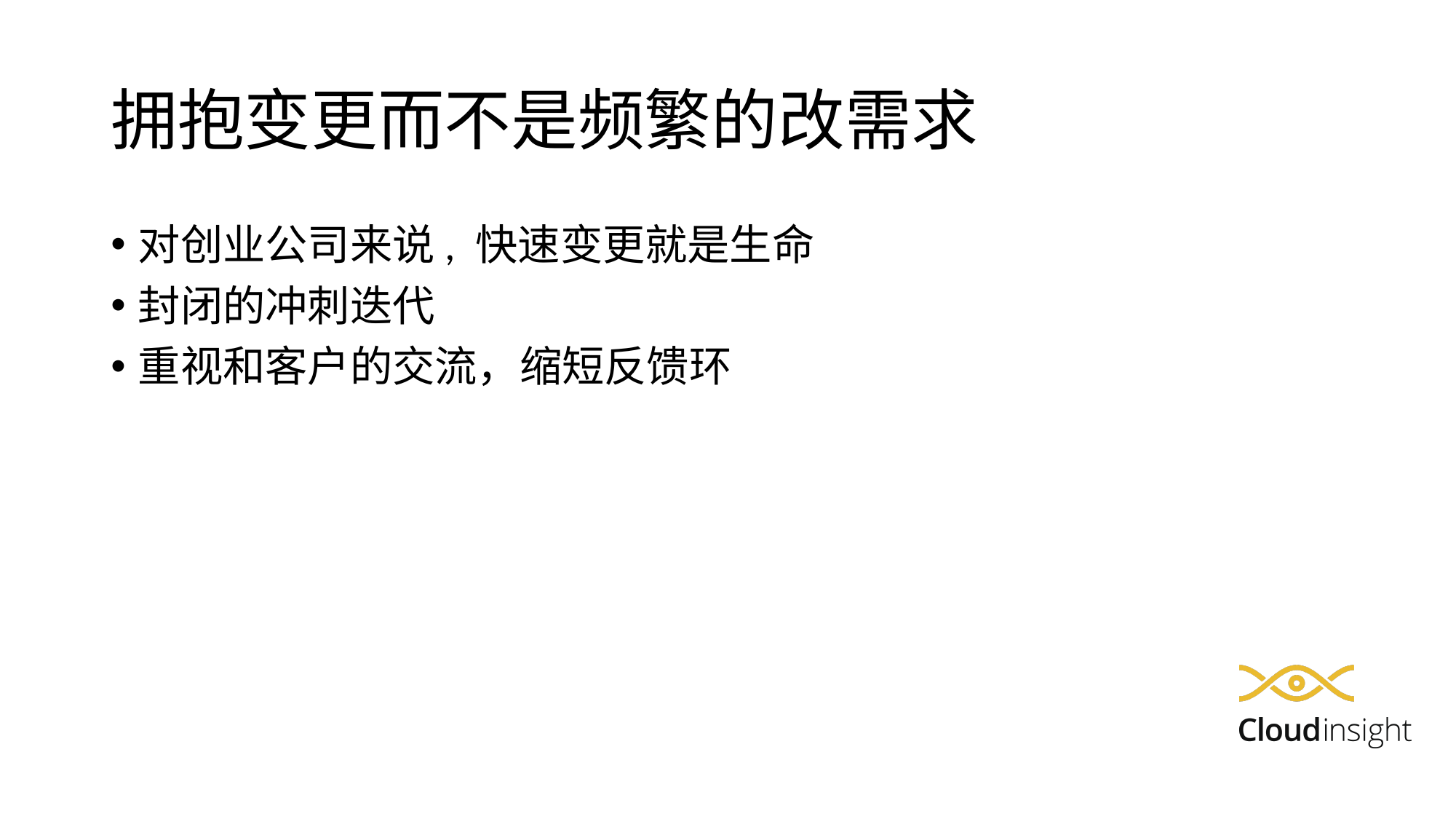

# 拥抱变更而不是频繁的改需求
对创业公司来说, 快速变更就是生命
封闭的冲刺迭代
重视和客户的交流，缩短反馈环